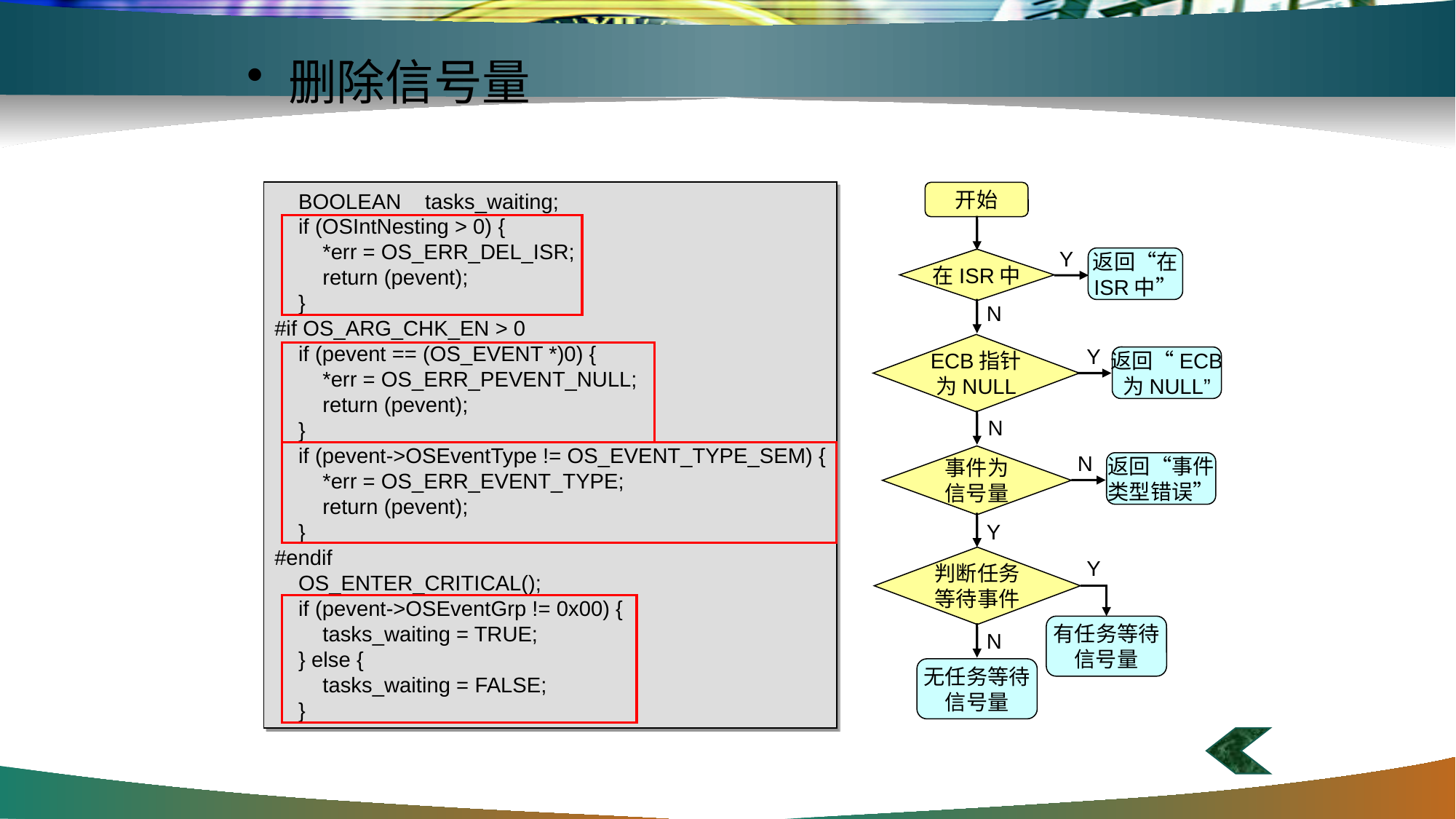

#
删除信号量

    BOOLEAN    tasks_waiting;
    if (OSIntNesting > 0) {
        *err = OS_ERR_DEL_ISR;
        return (pevent);
    }
#if OS_ARG_CHK_EN > 0
    if (pevent == (OS_EVENT *)0) {
        *err = OS_ERR_PEVENT_NULL;
        return (pevent);
    }
    if (pevent->OSEventType != OS_EVENT_TYPE_SEM) {
        *err = OS_ERR_EVENT_TYPE;
        return (pevent);
    }
#endif
    OS_ENTER_CRITICAL();
    if (pevent->OSEventGrp != 0x00) {
        tasks_waiting = TRUE;
    } else {
        tasks_waiting = FALSE;
    }
开始

Y
返回“在
ISR中”

在ISR中
N

ECB指针
为NULL
Y
返回“ECB
为NULL”

N

N
返回“事件
类型错误”

事件为
信号量

Y
判断任务
等待事件
Y
有任务等待
信号量

N

无任务等待
信号量